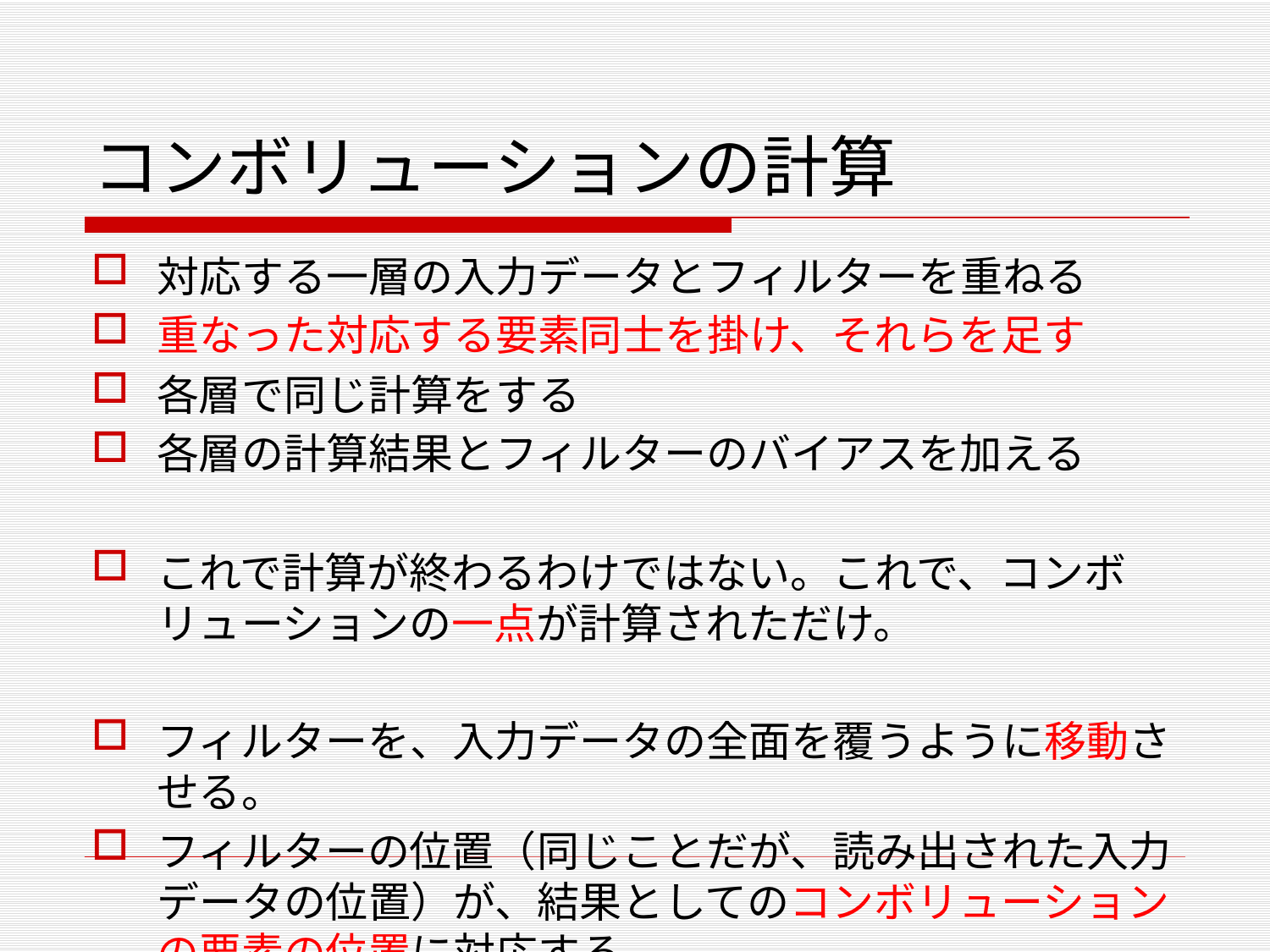

# コンボリューションの計算
対応する一層の入力データとフィルターを重ねる
重なった対応する要素同士を掛け、それらを足す
各層で同じ計算をする
各層の計算結果とフィルターのバイアスを加える

これで計算が終わるわけではない。これで、コンボリューションの一点が計算されただけ。

フィルターを、入力データの全面を覆うように移動させる。
フィルターの位置（同じことだが、読み出された入力データの位置）が、結果としてのコンボリューションの要素の位置に対応する。